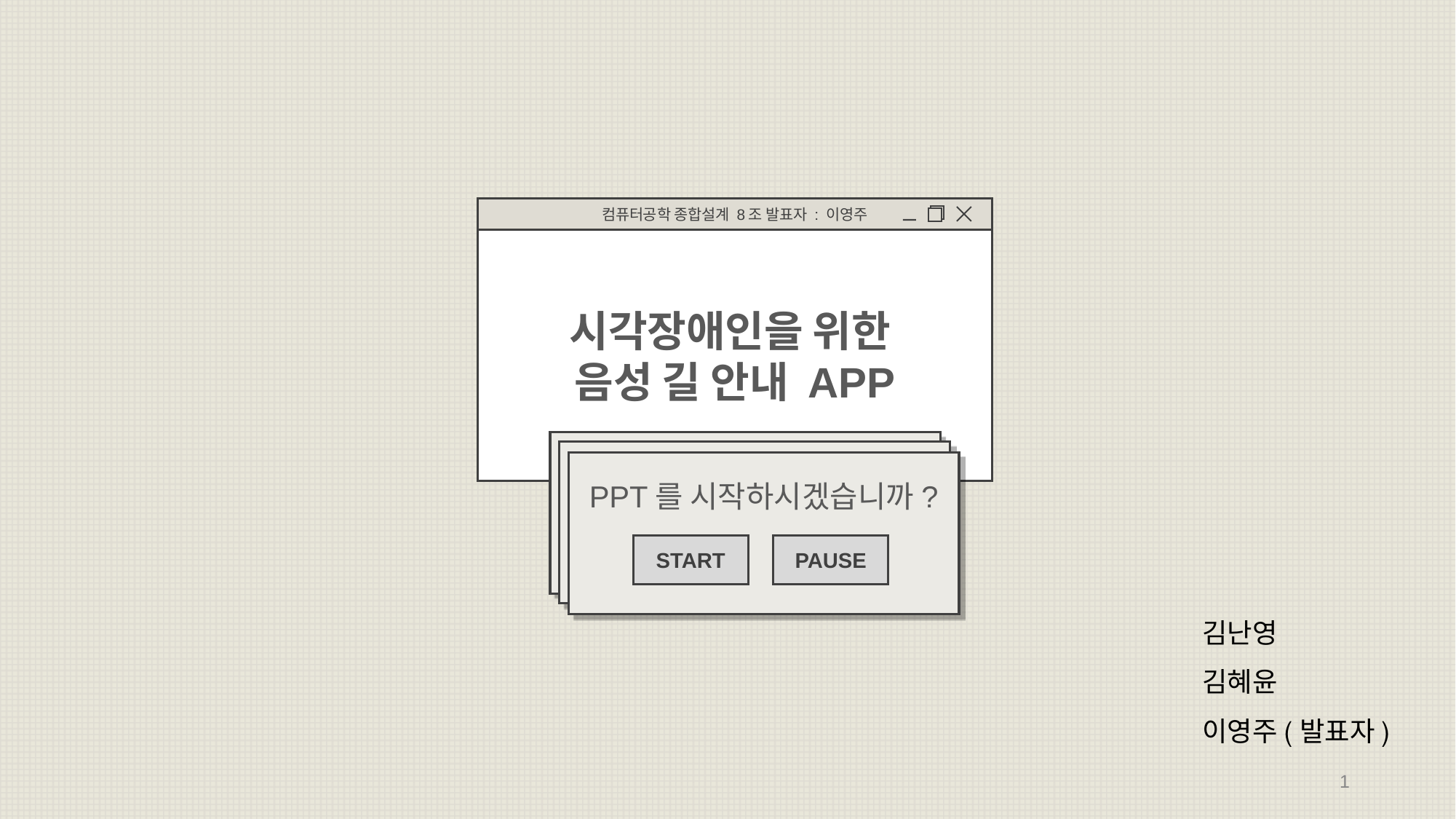

컴퓨터공학 종합설계 8조 발표자 : 이영주

시각장애인을 위한
음성 길 안내 APP

PPT를 시작하시겠습니까?

PAUSE

START

PPT를 시작하시겠습니까?

PAUSE

START

PPT를 시작하시겠습니까?

PAUSE

START
김난영
김혜윤
이영주(발표자)
1